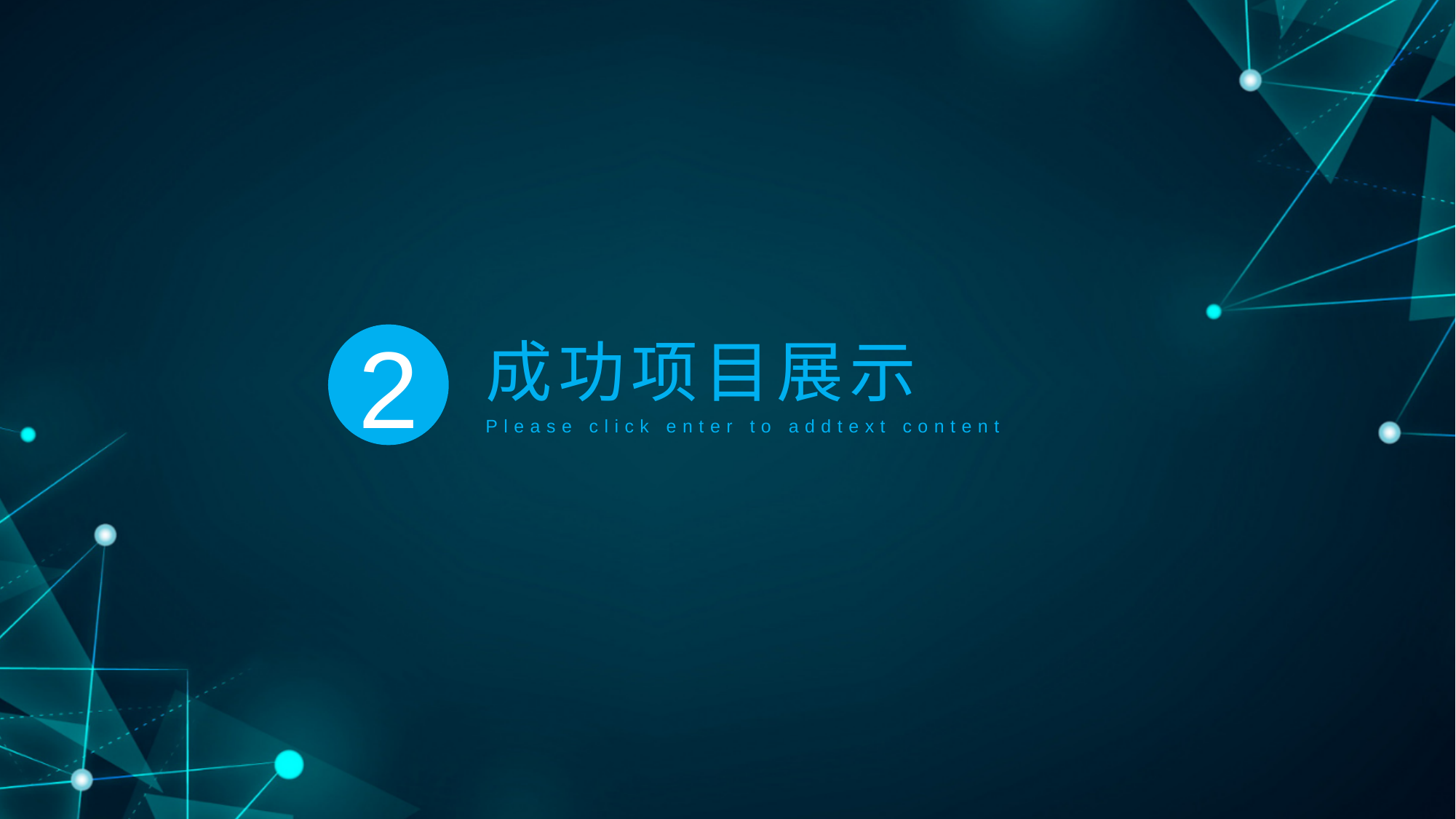

成功项目展示
2
Please click enter to addtext content